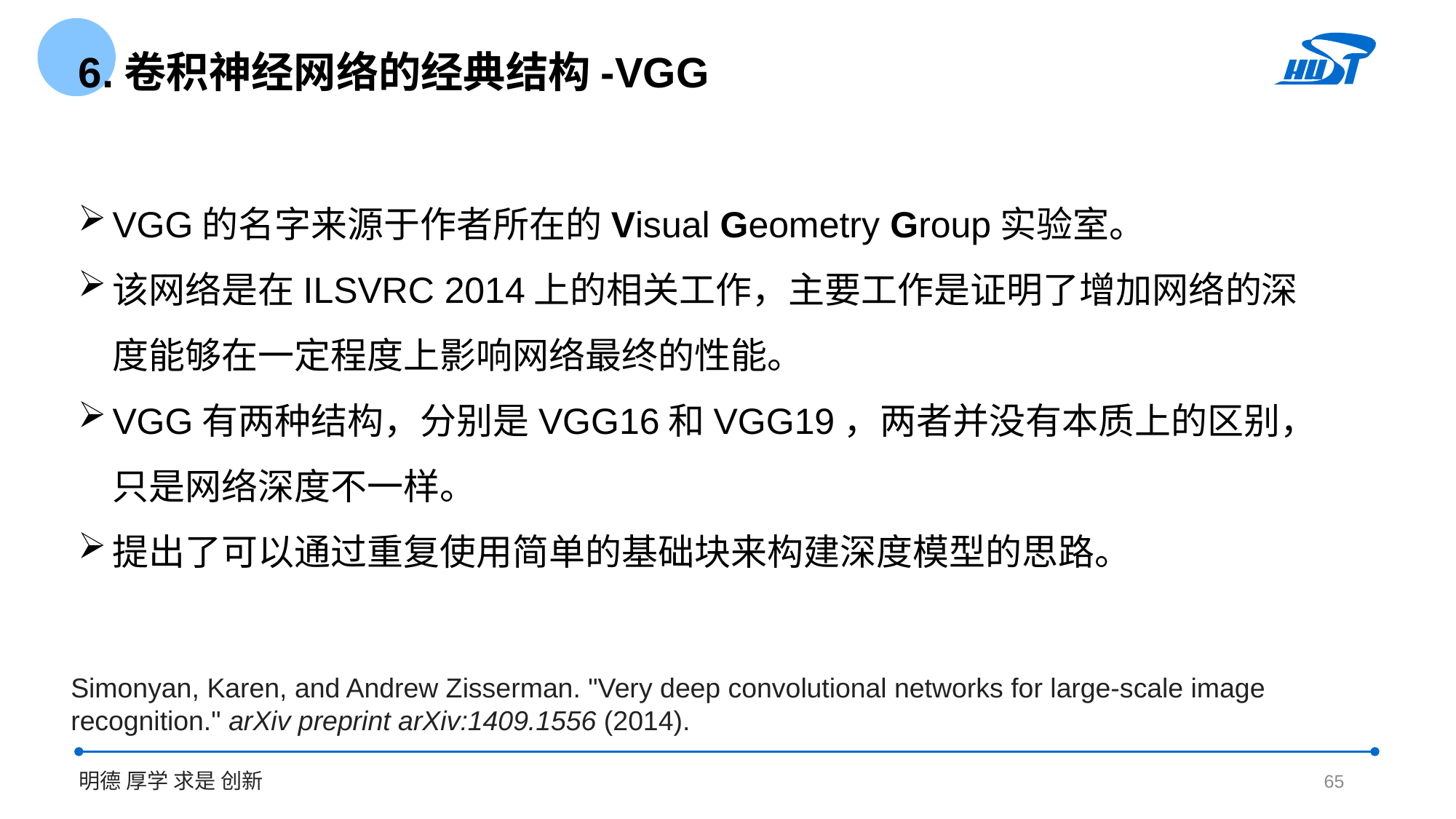

6.卷积神经网络的经典结构-VGG
VGG的名字来源于作者所在的Visual Geometry Group实验室。
该网络是在ILSVRC 2014上的相关工作，主要工作是证明了增加网络的深度能够在一定程度上影响网络最终的性能。
VGG有两种结构，分别是VGG16和VGG19，两者并没有本质上的区别，只是网络深度不一样。
提出了可以通过重复使用简单的基础块来构建深度模型的思路。
Simonyan, Karen, and Andrew Zisserman. "Very deep convolutional networks for large-scale image recognition." arXiv preprint arXiv:1409.1556 (2014).
65